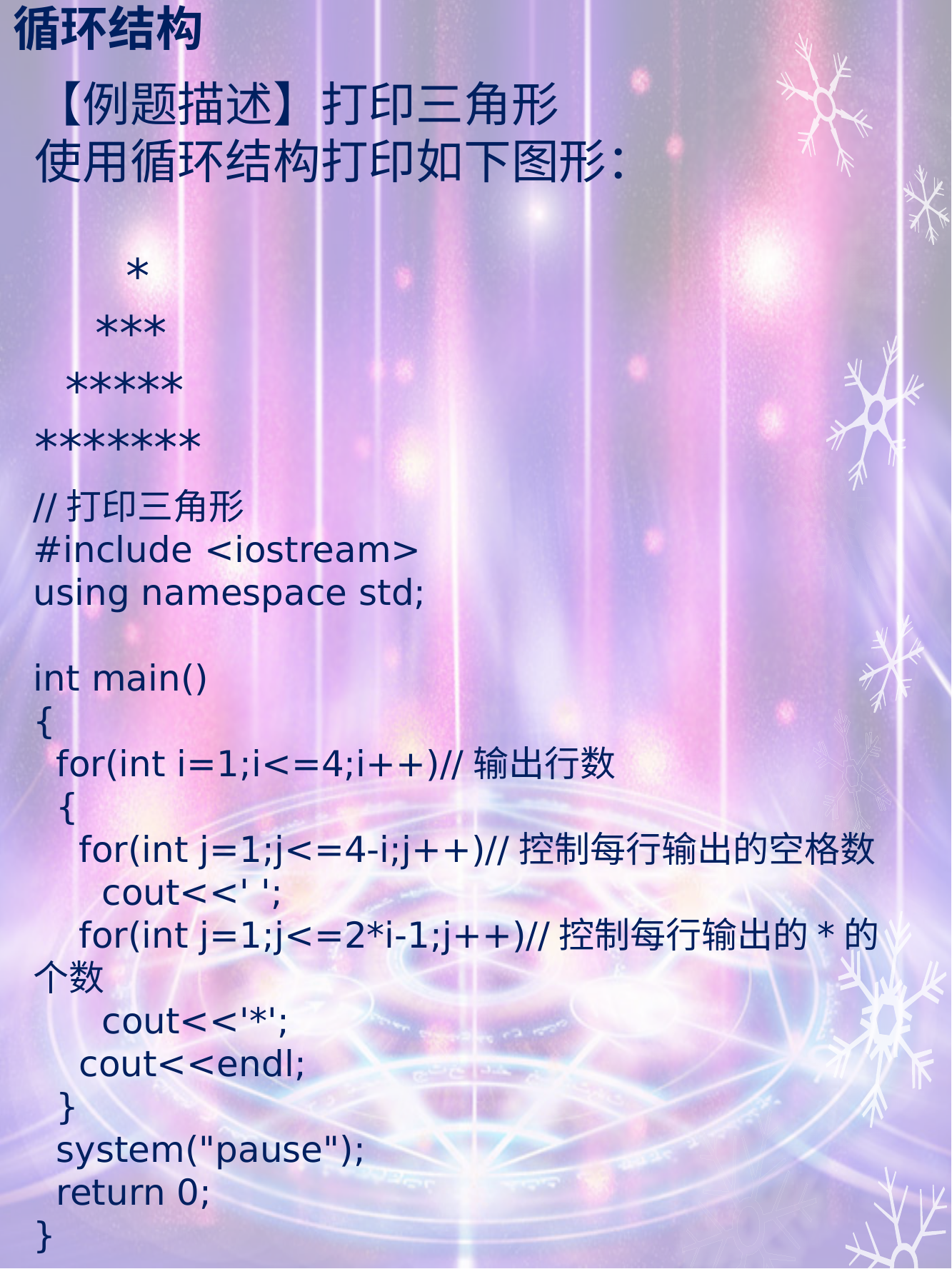

# 循环结构
【例题描述】打印三角形
使用循环结构打印如下图形：

      *
    ***
  *****
*******

//打印三角形
#include <iostream>
using namespace std;

int main()
{
  for(int i=1;i<=4;i++)//输出行数
  {
    for(int j=1;j<=4-i;j++)//控制每行输出的空格数
      cout<<' ';
    for(int j=1;j<=2*i-1;j++)//控制每行输出的*的个数
      cout<<'*';
    cout<<endl;
  }
  system("pause");
  return 0;
}